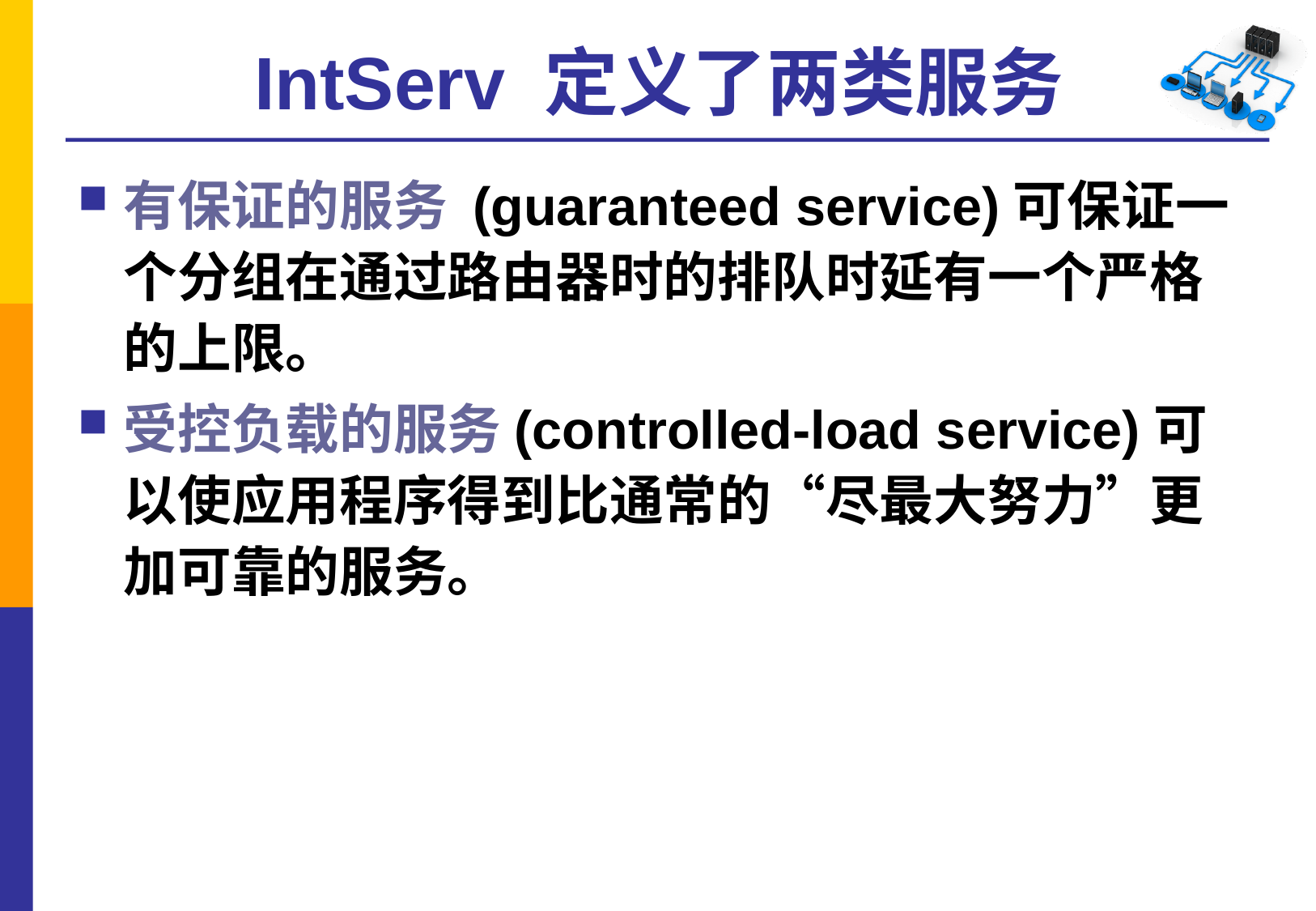

# IntServ 定义了两类服务
有保证的服务 (guaranteed service)可保证一个分组在通过路由器时的排队时延有一个严格的上限。
受控负载的服务(controlled-load service)可以使应用程序得到比通常的“尽最大努力”更加可靠的服务。